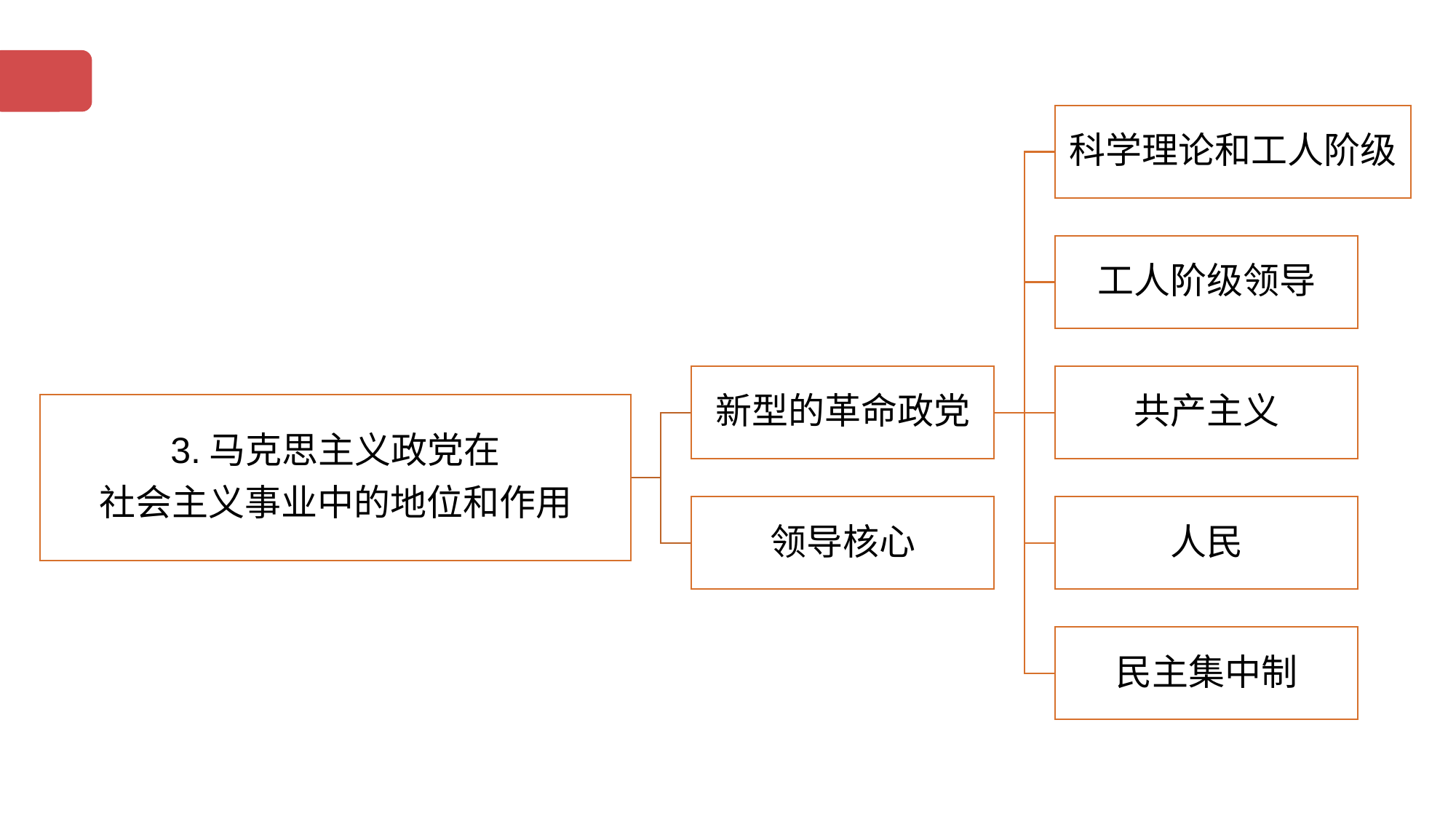

3.马克思主义政党在
社会主义事业中的地位和作用
新型的革命政党
科学理论和工人阶级
工人阶级领导
共产主义
人民
民主集中制
领导核心
142